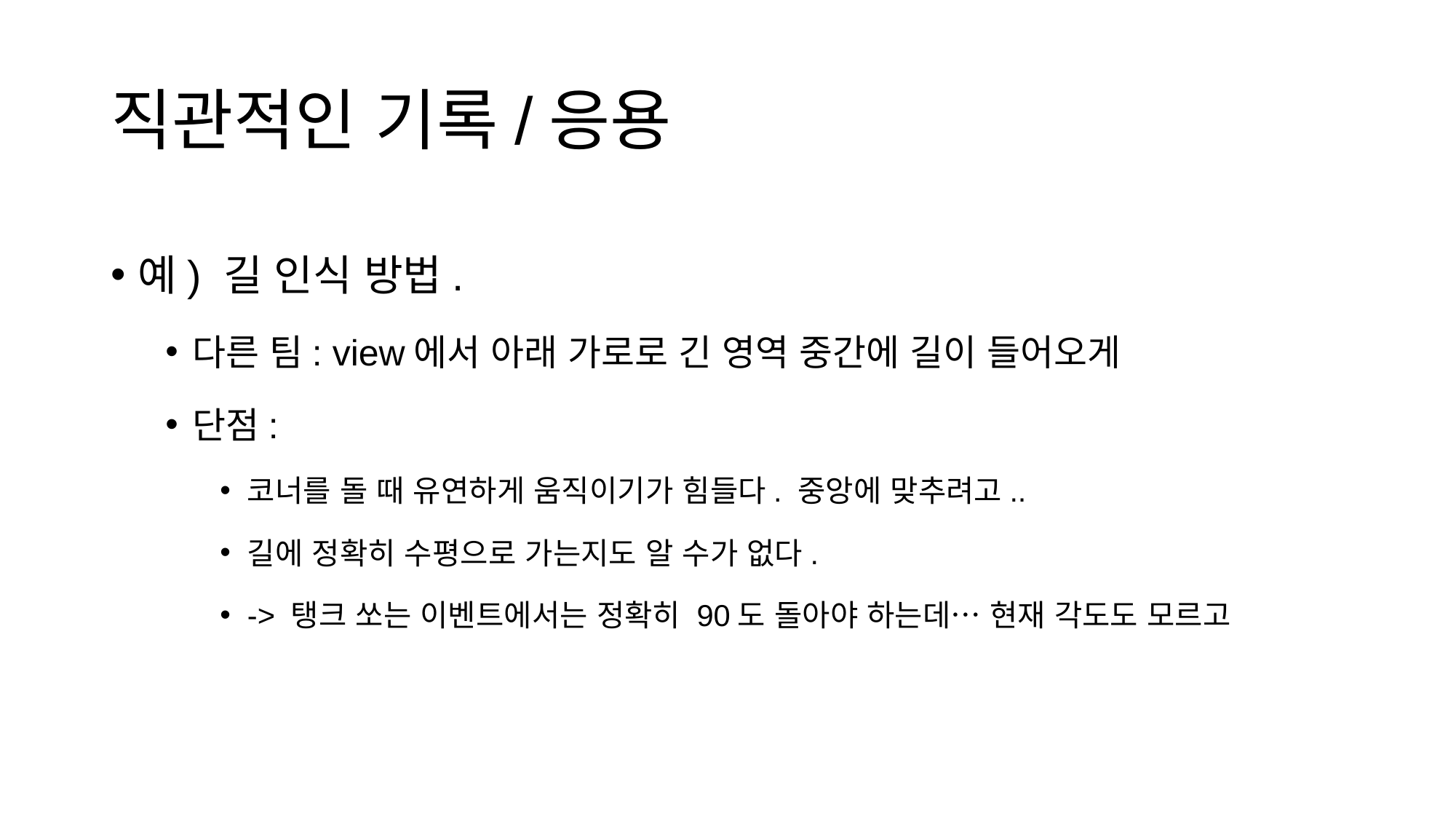

# 직관적인 기록/응용
예) 길 인식 방법.
다른 팀: view에서 아래 가로로 긴 영역 중간에 길이 들어오게
단점:
코너를 돌 때 유연하게 움직이기가 힘들다. 중앙에 맞추려고..
길에 정확히 수평으로 가는지도 알 수가 없다.
-> 탱크 쏘는 이벤트에서는 정확히 90도 돌아야 하는데… 현재 각도도 모르고